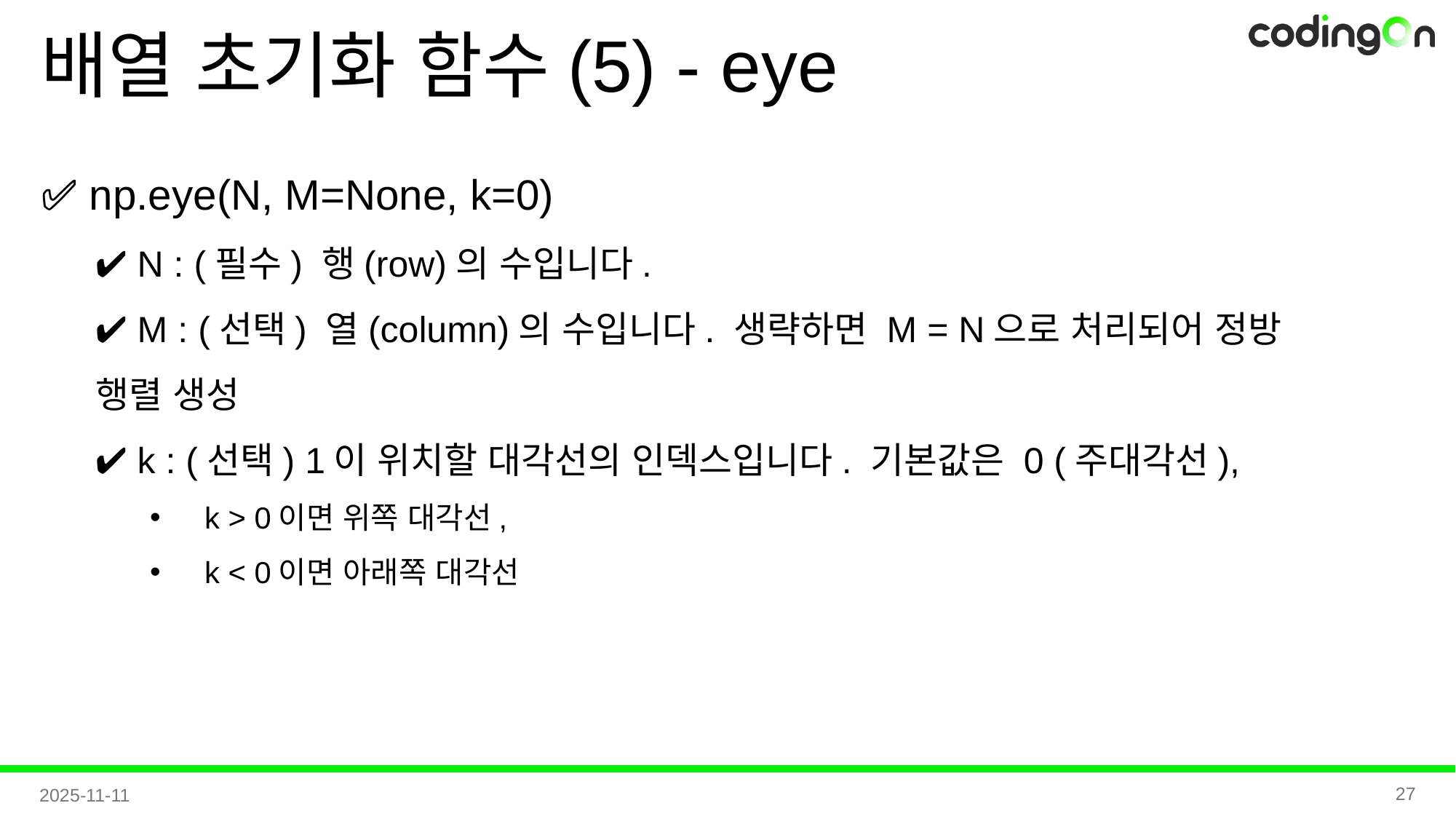

# 배열 초기화 함수(5) - eye
✅ np.eye(N, M=None, k=0)
✔️ N : (필수) 행(row)의 수입니다.
✔️ M : (선택) 열(column)의 수입니다. 생략하면 M = N으로 처리되어 정방 행렬 생성
✔️ k : (선택) 1이 위치할 대각선의 인덱스입니다. 기본값은 0 (주대각선),
k > 0이면 위쪽 대각선,
k < 0이면 아래쪽 대각선
27
2025-11-11